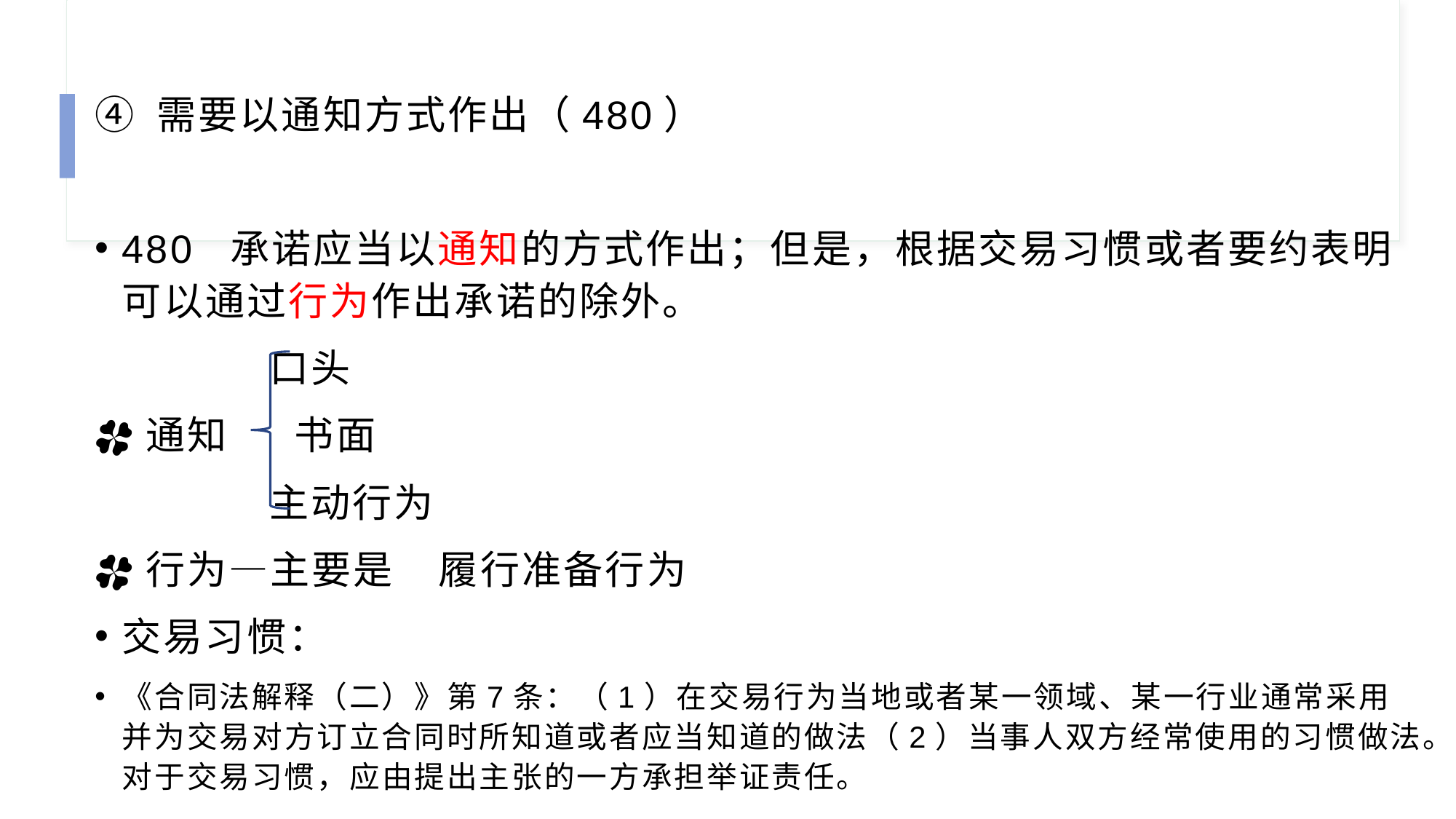

④ 需要以通知方式作出（480）

480  承诺应当以通知的方式作出；但是，根据交易习惯或者要约表明可以通过行为作出承诺的除外。
               口头
🍀通知      书面
               主动行为
🍀行为—主要是    履行准备行为
交易习惯：
《合同法解释（二）》第7条：（1）在交易行为当地或者某一领域、某一行业通常采用并为交易对方订立合同时所知道或者应当知道的做法（2）当事人双方经常使用的习惯做法。对于交易习惯，应由提出主张的一方承担举证责任。